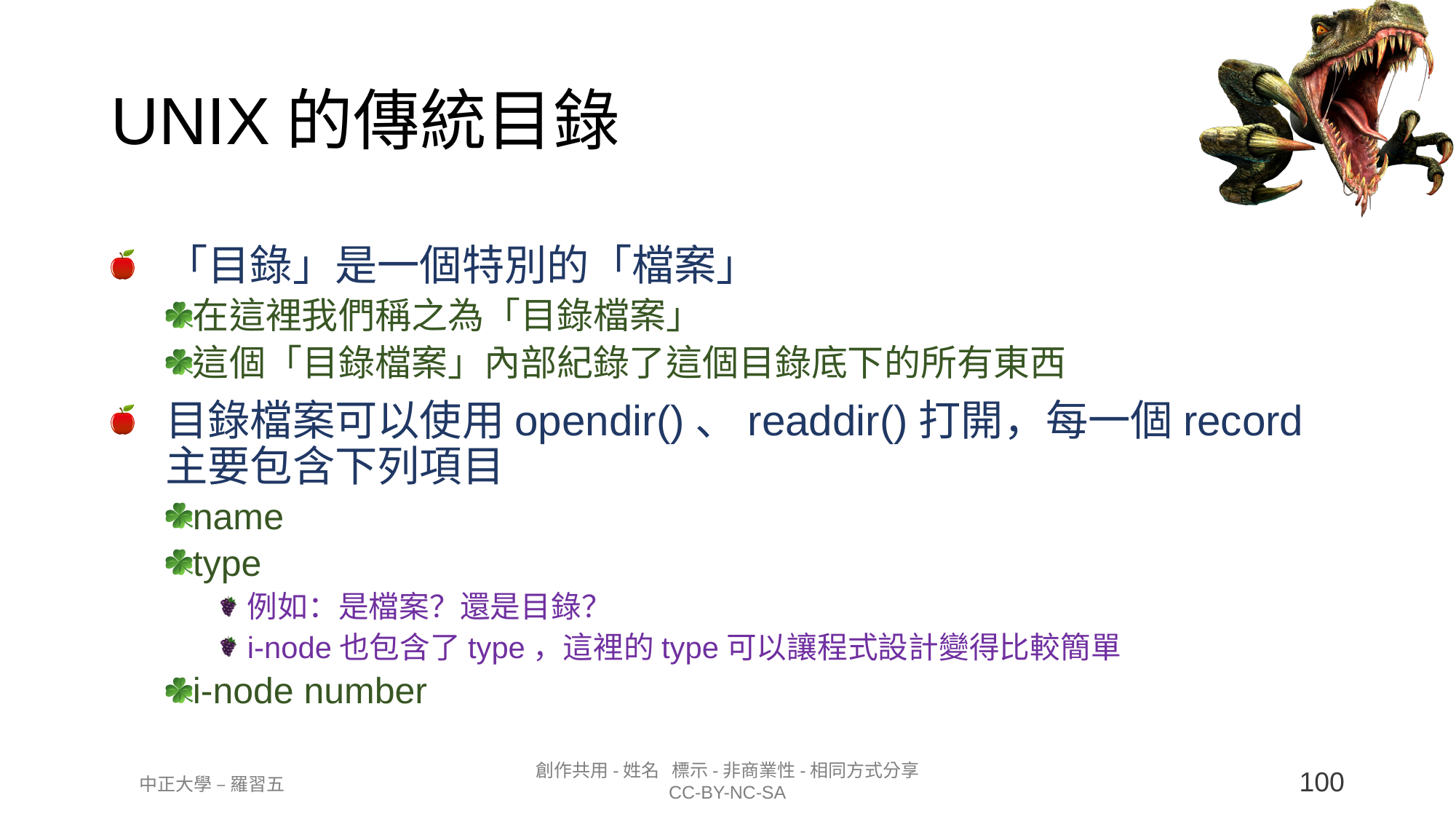

# UNIX的傳統目錄
「目錄」是一個特別的「檔案」
在這裡我們稱之為「目錄檔案」
這個「目錄檔案」內部紀錄了這個目錄底下的所有東西
目錄檔案可以使用opendir()、readdir()打開，每一個record主要包含下列項目
name
type
例如：是檔案？還是目錄？
i-node也包含了type，這裡的type可以讓程式設計變得比較簡單
i-node number